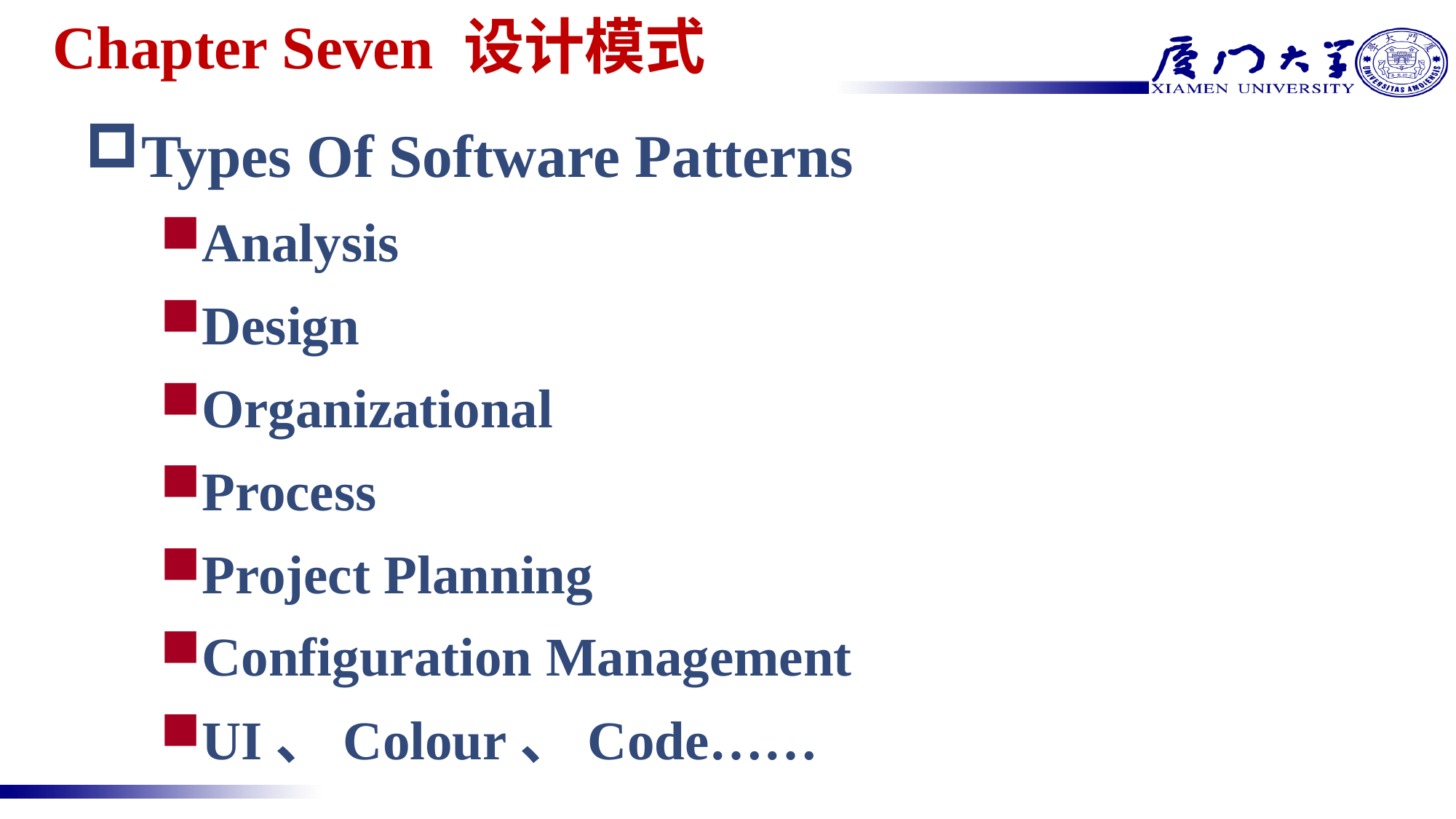

# Chapter Seven 设计模式
Types Of Software Patterns
Analysis
Design
Organizational
Process
Project Planning
Configuration Management
UI、Colour、Code……